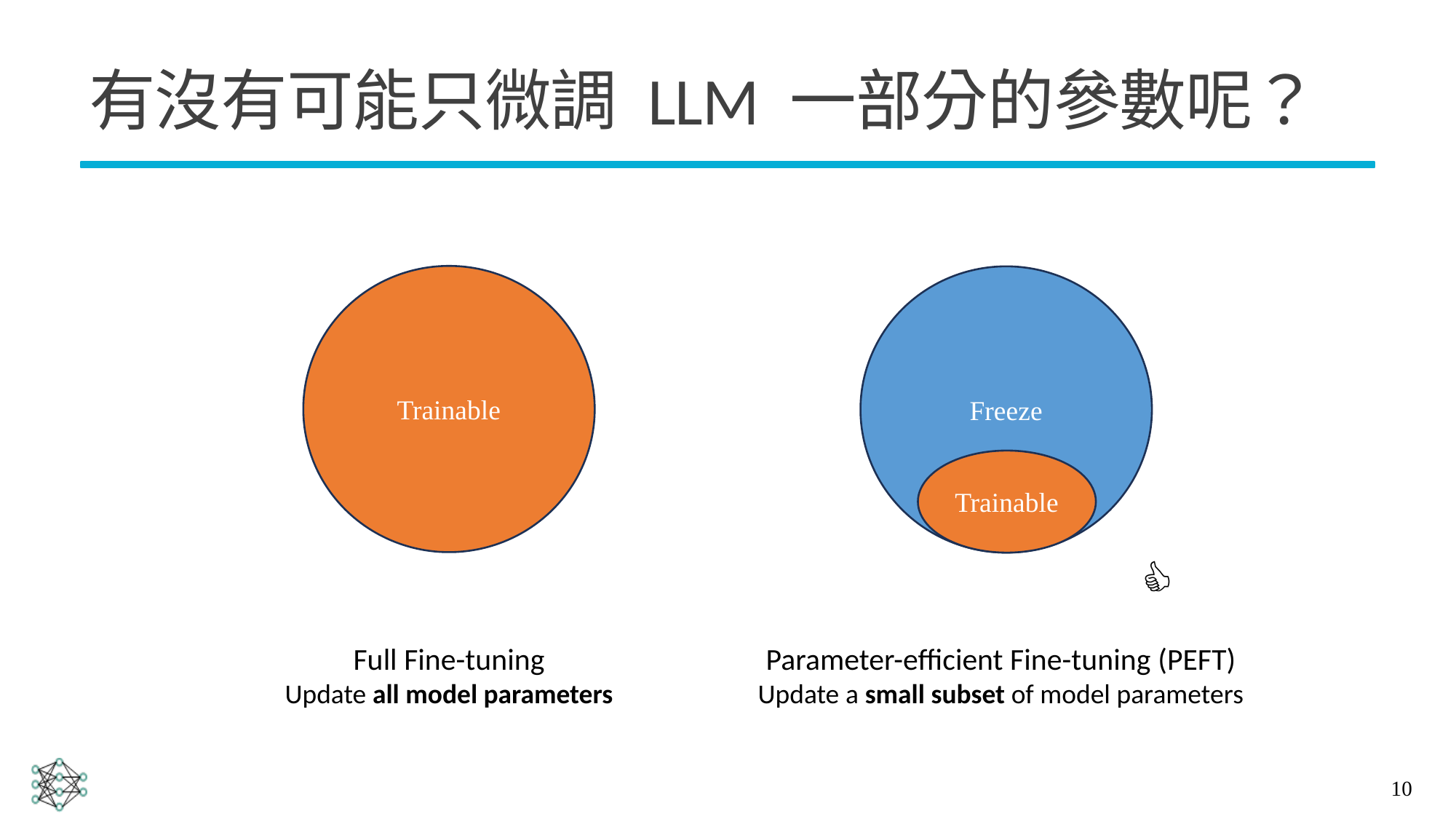

# 有沒有可能只微調 LLM 一部分的參數呢？
Trainable
Freeze
Trainable
👍
Parameter-efficient Fine-tuning (PEFT)
Update a small subset of model parameters
Full Fine-tuning
Update all model parameters
10